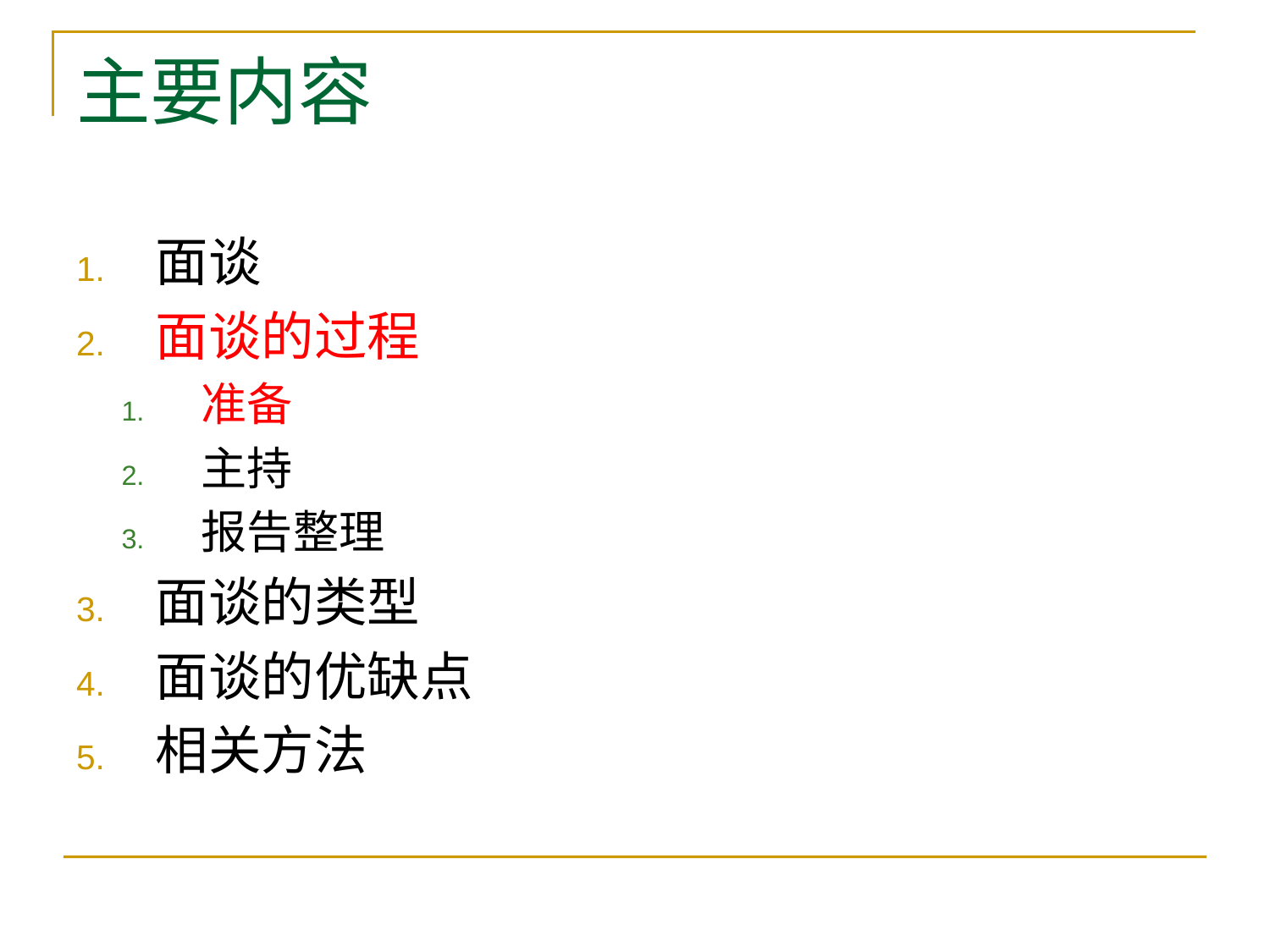

# 主要内容
面谈
面谈的过程
准备
主持
报告整理
面谈的类型
面谈的优缺点
相关方法